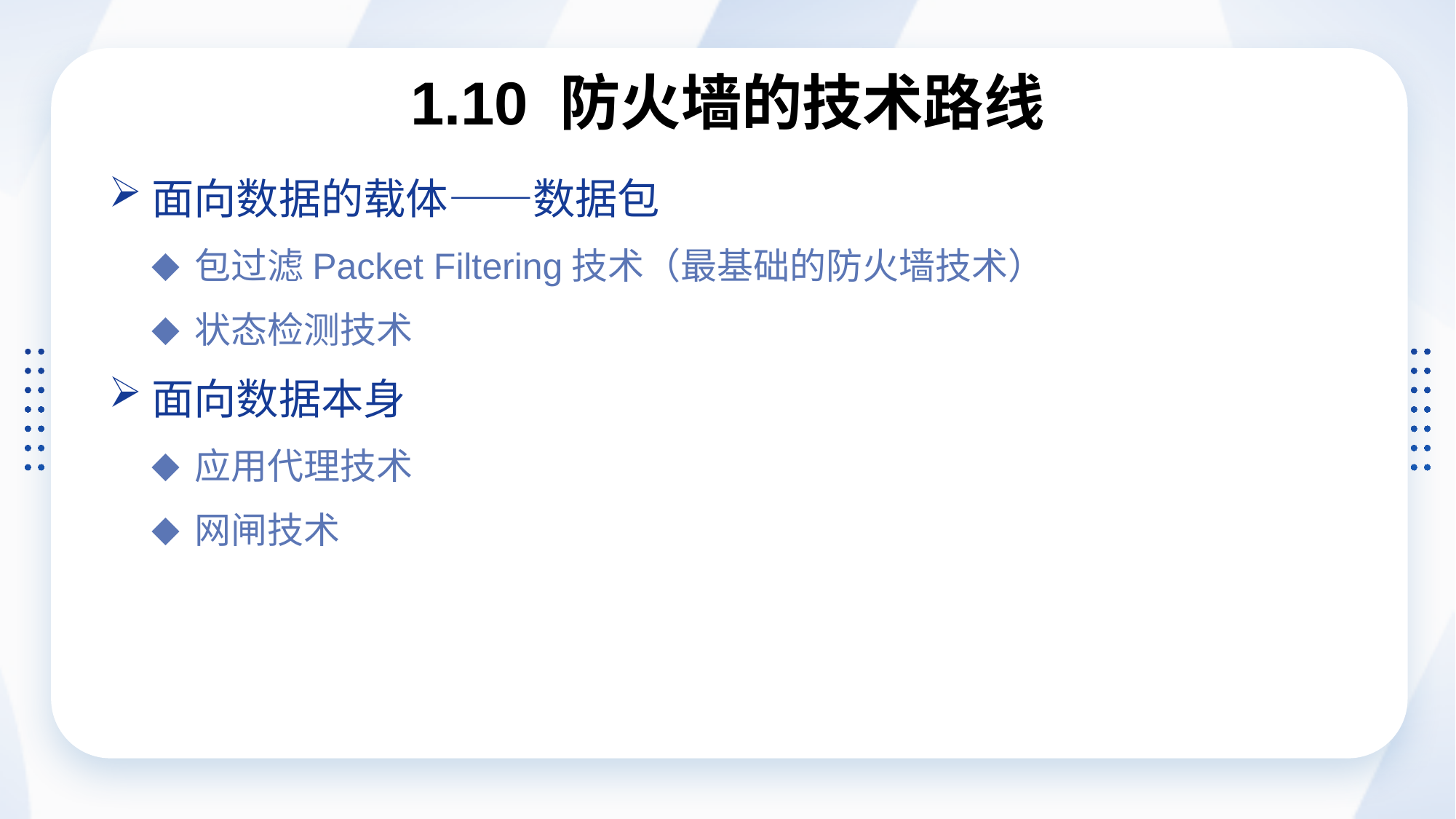

# 1.10 防火墙的技术路线
面向数据的载体——数据包
包过滤Packet Filtering技术（最基础的防火墙技术）
状态检测技术
面向数据本身
应用代理技术
网闸技术